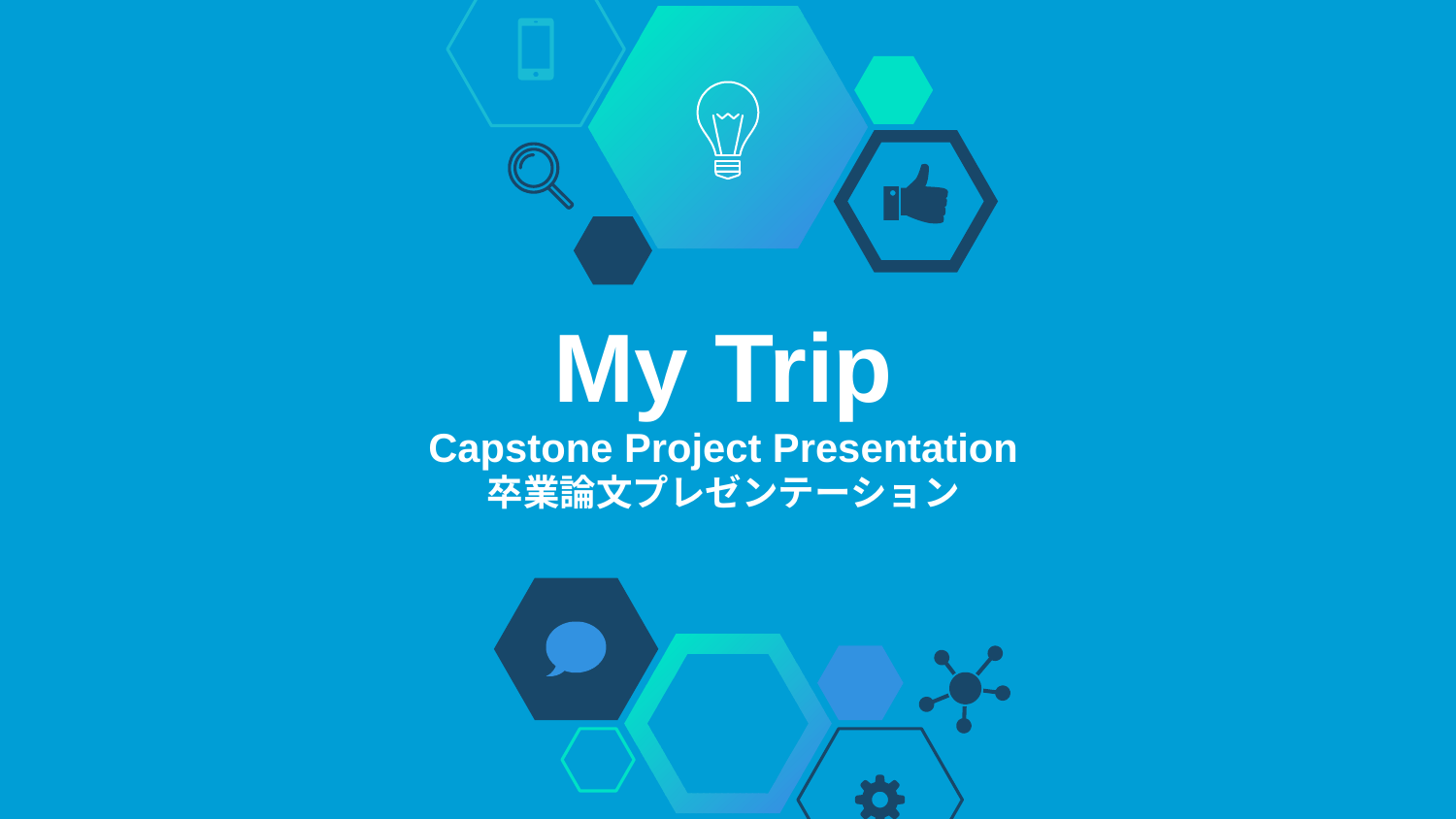

# My Trip Capstone Project Presentation 卒業論文プレゼンテーション